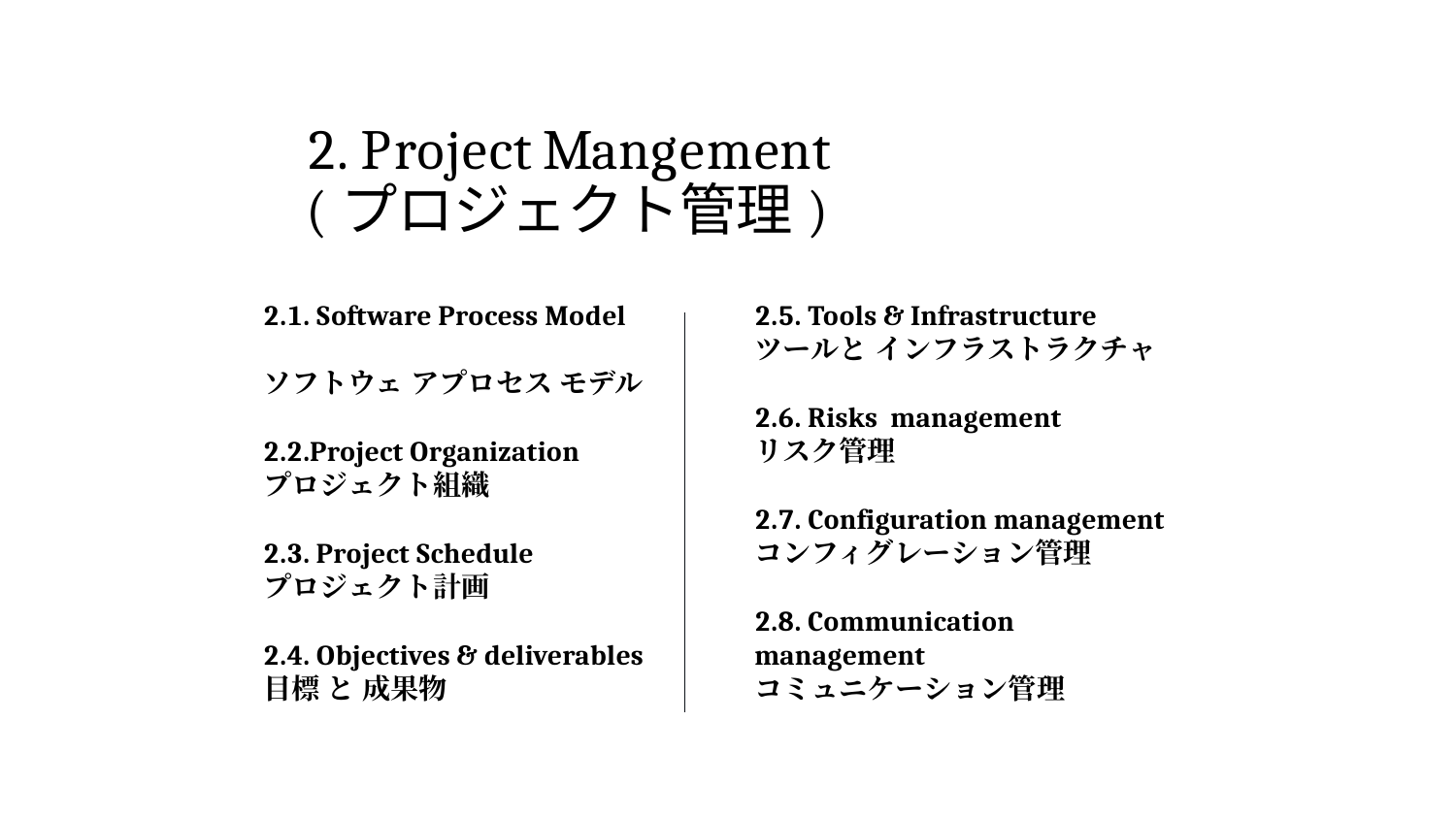

# 2. Project Mangement (プロジェクト管理)
2.1. Software Process Model

ソフトウェ アプロセス モデル

2.2.Project Organization
プロジェクト組織

2.3. Project Schedule
プロジェクト計画

2.4. Objectives & deliverables
目標 と 成果物

2.5. Tools & Infrastructure
ツールと インフラストラクチャ

2.6. Risks  management
リスク管理

2.7. Configuration management
コンフィグレーション管理

2.8. Communication management
コミュニケーション管理